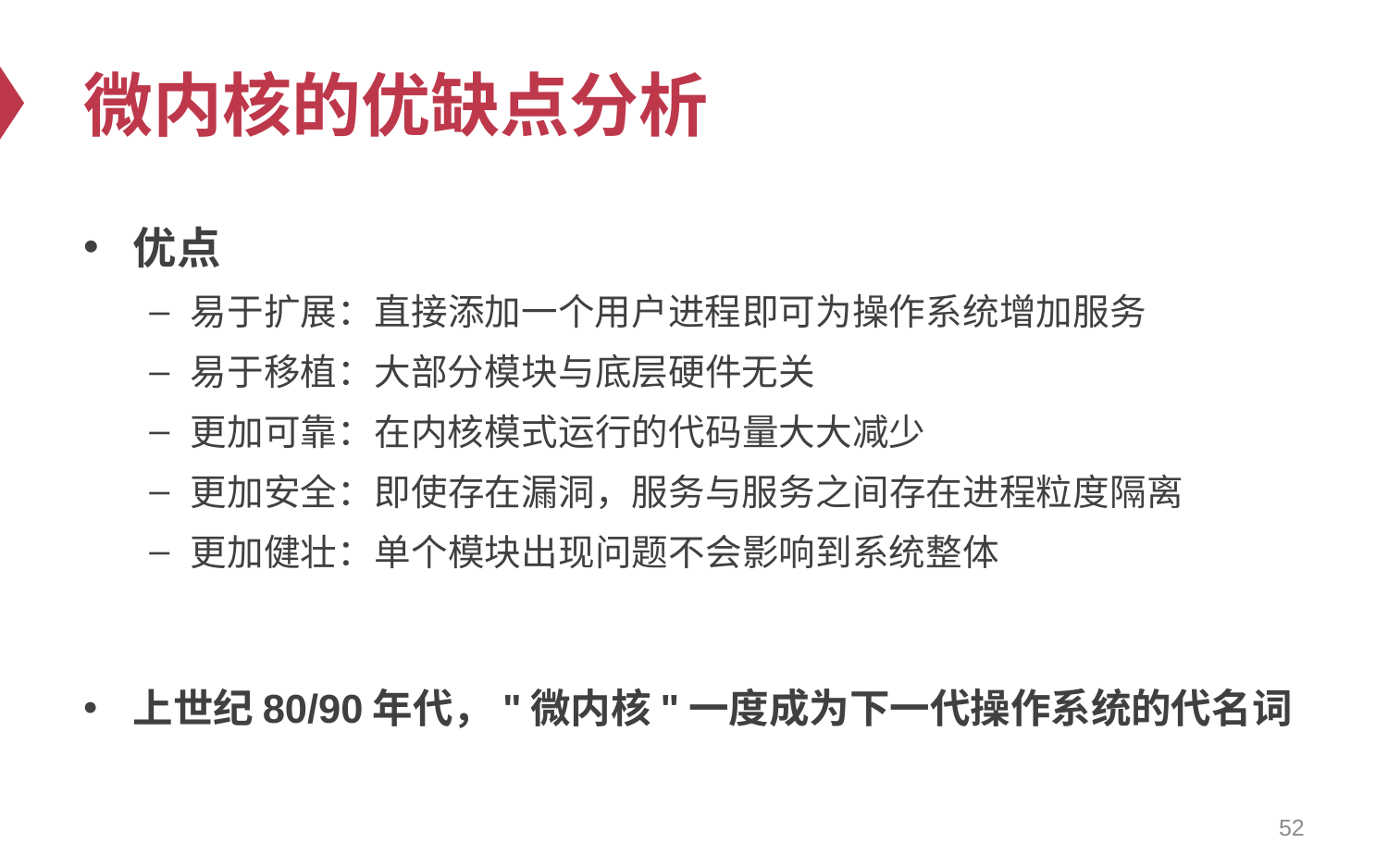

# 微内核的优缺点分析
优点
易于扩展：直接添加一个用户进程即可为操作系统增加服务
易于移植：大部分模块与底层硬件无关
更加可靠：在内核模式运行的代码量大大减少
更加安全：即使存在漏洞，服务与服务之间存在进程粒度隔离
更加健壮：单个模块出现问题不会影响到系统整体

上世纪80/90年代，"微内核"一度成为下一代操作系统的代名词
52